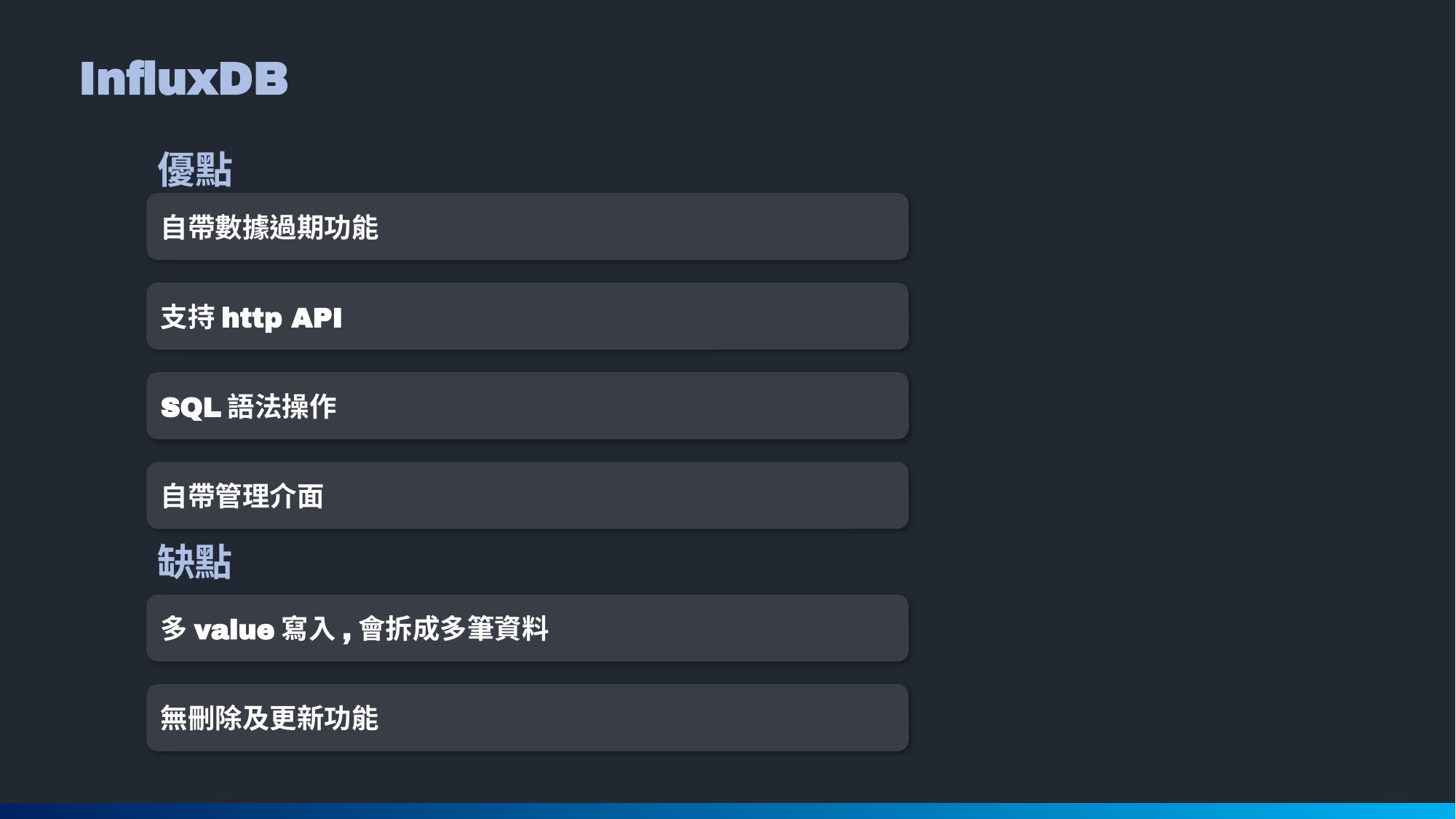

InfluxDB
優點
自帶數據過期功能
支持http API
SQL語法操作
自帶管理介面
缺點
多value寫入,會拆成多筆資料
無刪除及更新功能